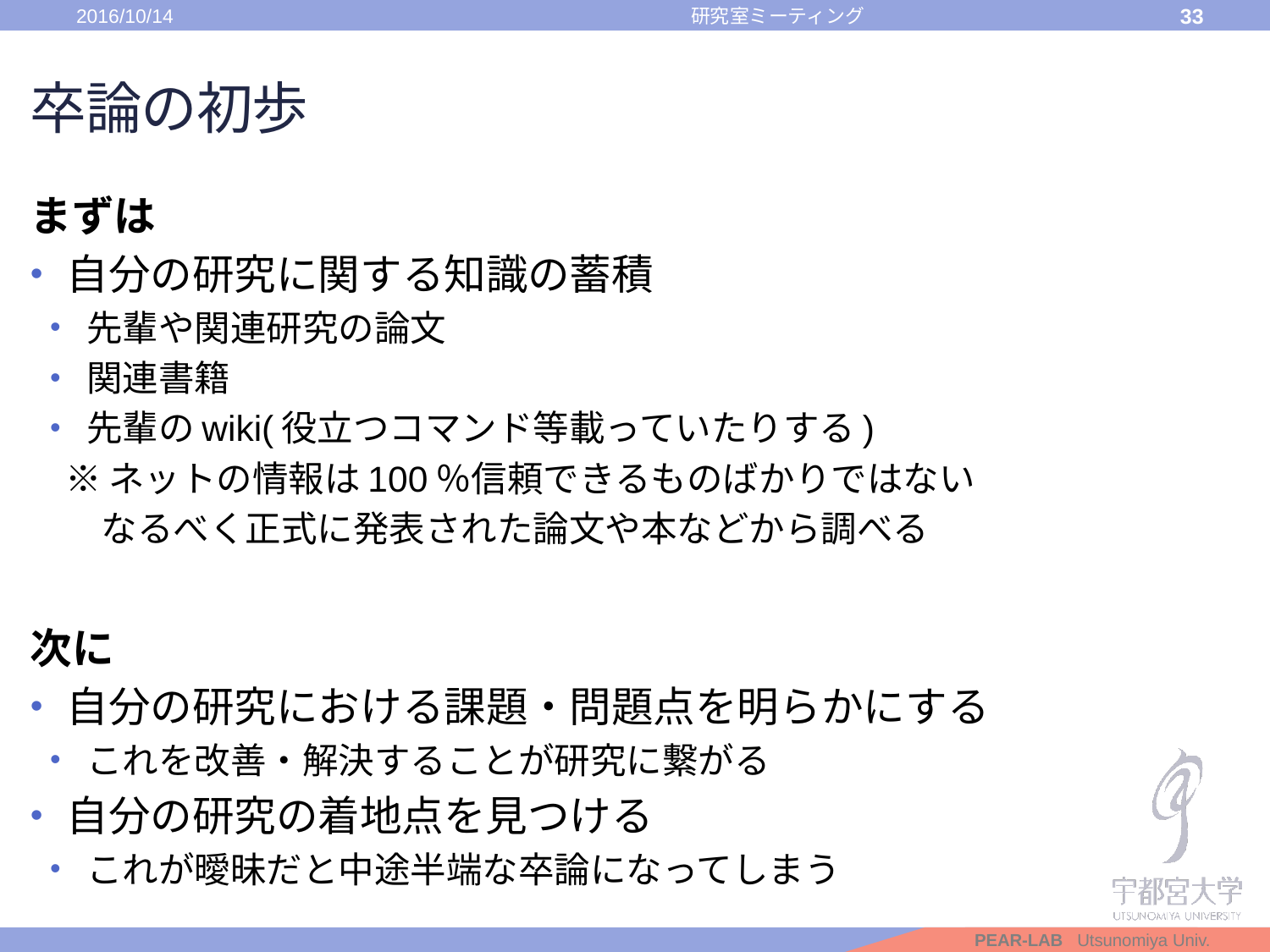

2016/10/14
33
研究室ミーティング
# 卒論の初歩
まずは
自分の研究に関する知識の蓄積
先輩や関連研究の論文
関連書籍
先輩のwiki(役立つコマンド等載っていたりする)
※ネットの情報は100％信頼できるものばかりではない
　なるべく正式に発表された論文や本などから調べる

次に
自分の研究における課題・問題点を明らかにする
これを改善・解決することが研究に繋がる
自分の研究の着地点を見つける
これが曖昧だと中途半端な卒論になってしまう